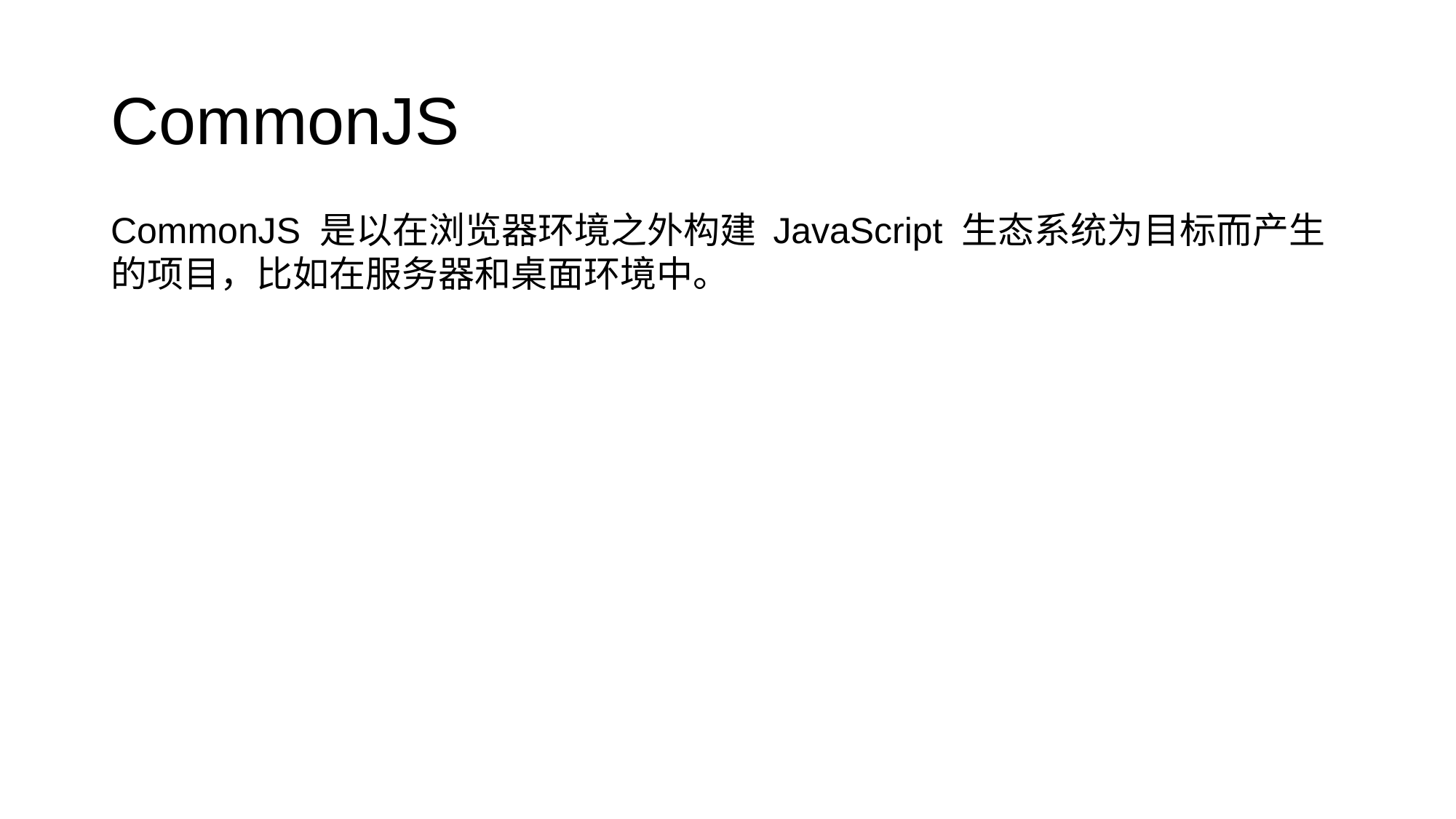

# CommonJS
CommonJS 是以在浏览器环境之外构建 JavaScript 生态系统为目标而产生的项目，比如在服务器和桌面环境中。